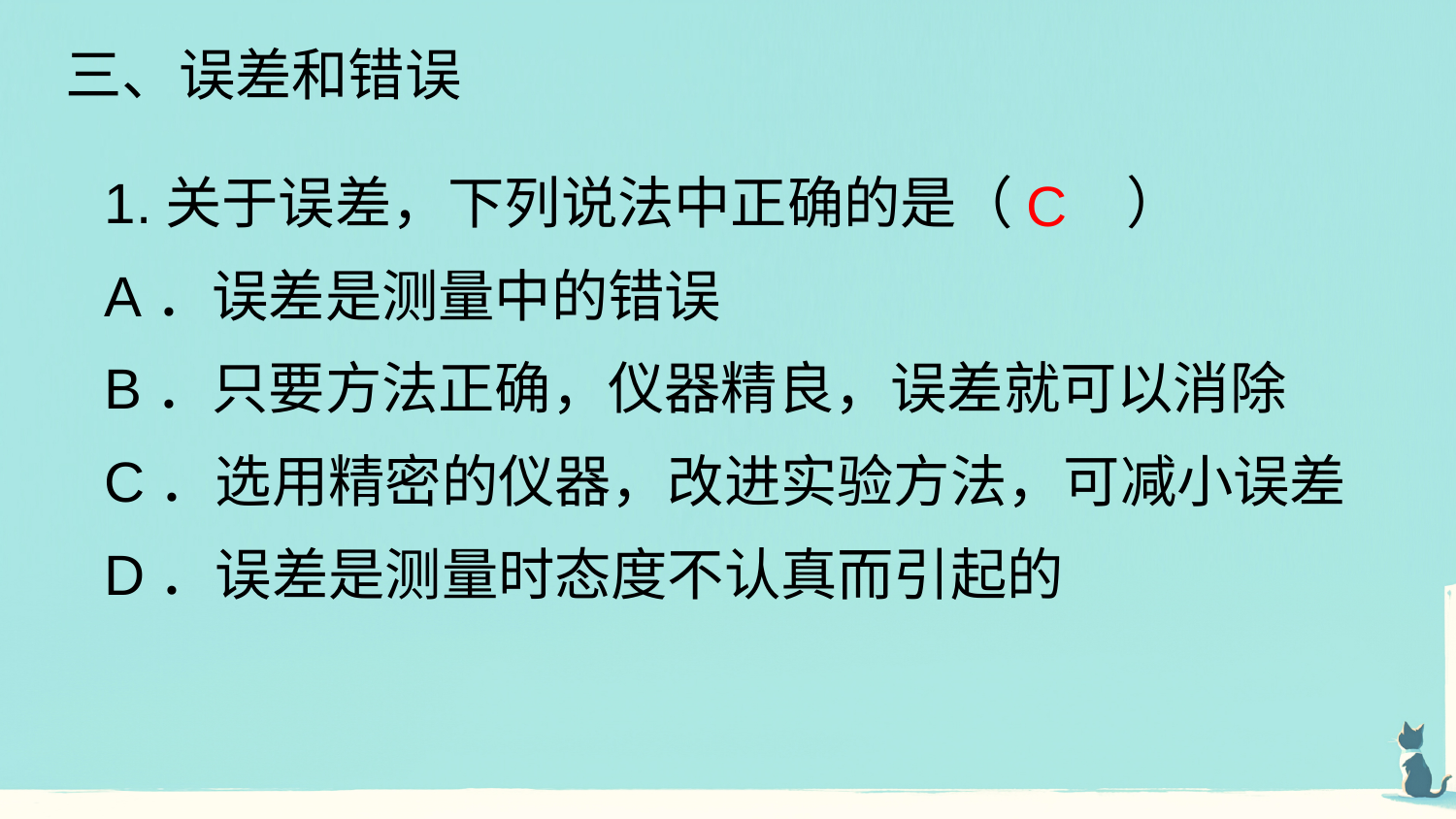

三、误差和错误
1.关于误差，下列说法中正确的是（　　）
A．误差是测量中的错误
B．只要方法正确，仪器精良，误差就可以消除
C．选用精密的仪器，改进实验方法，可减小误差
D．误差是测量时态度不认真而引起的
C